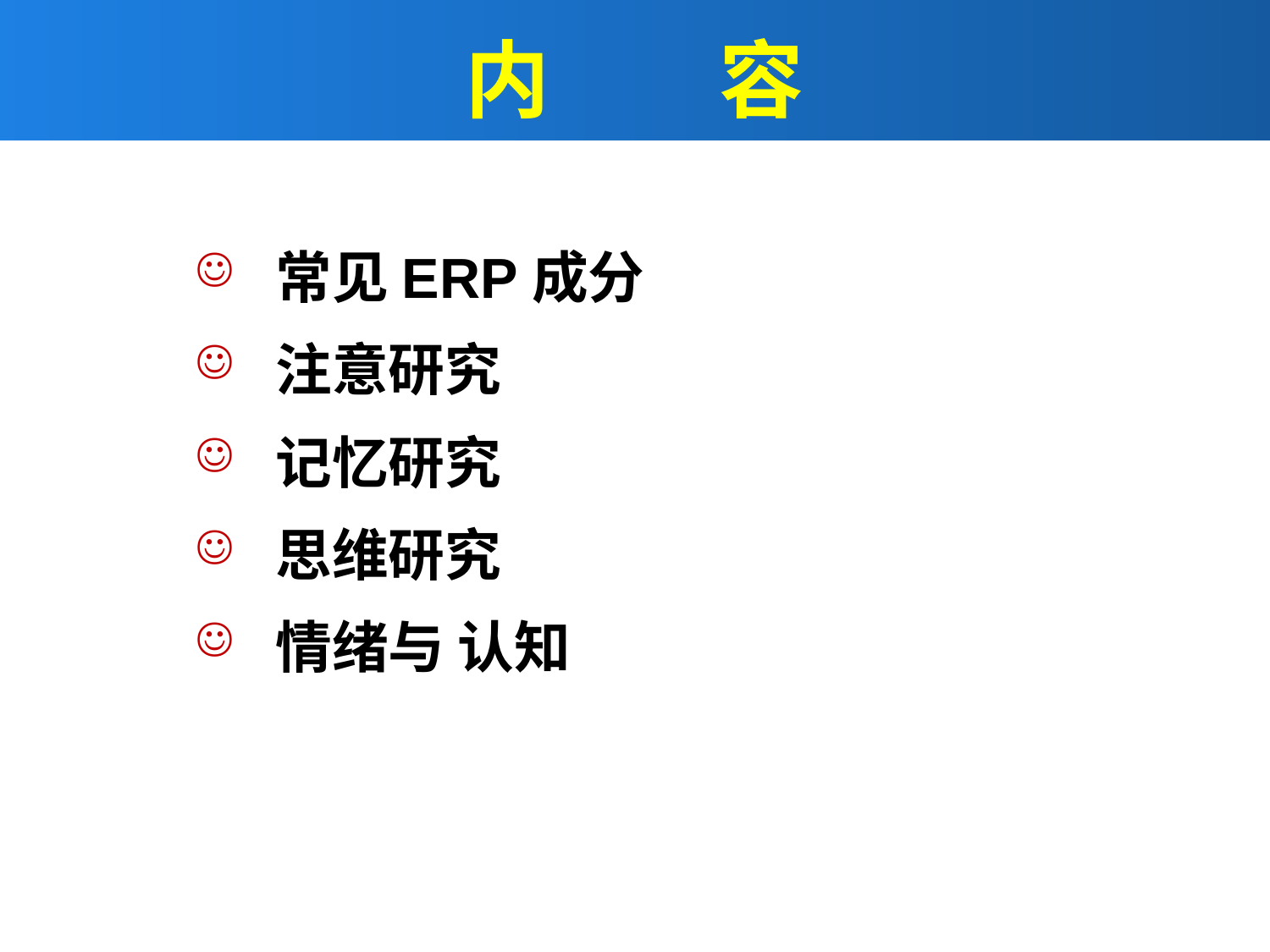

# 内		容
常见ERP成分
注意研究
记忆研究
思维研究
情绪与 认知